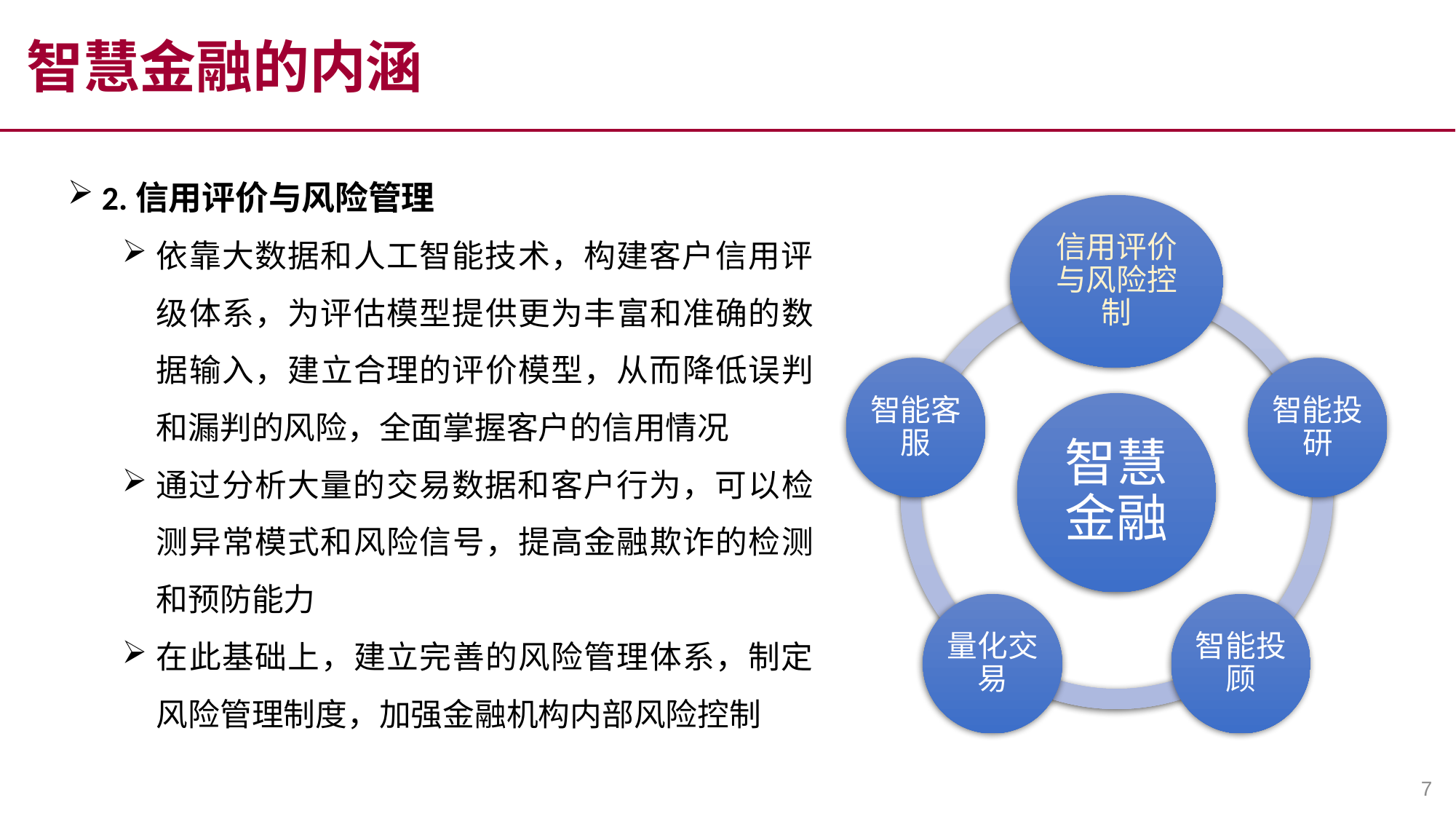

智慧金融的内涵
2.信用评价与风险管理
依靠大数据和人工智能技术，构建客户信用评级体系，为评估模型提供更为丰富和准确的数据输入，建立合理的评价模型，从而降低误判和漏判的风险，全面掌握客户的信用情况
通过分析大量的交易数据和客户行为，可以检测异常模式和风险信号，提高金融欺诈的检测和预防能力
在此基础上，建立完善的风险管理体系，制定风险管理制度，加强金融机构内部风险控制
智慧金融
信用评价与风险控制
智能投研
智能投顾
量化交易
智能客服
7